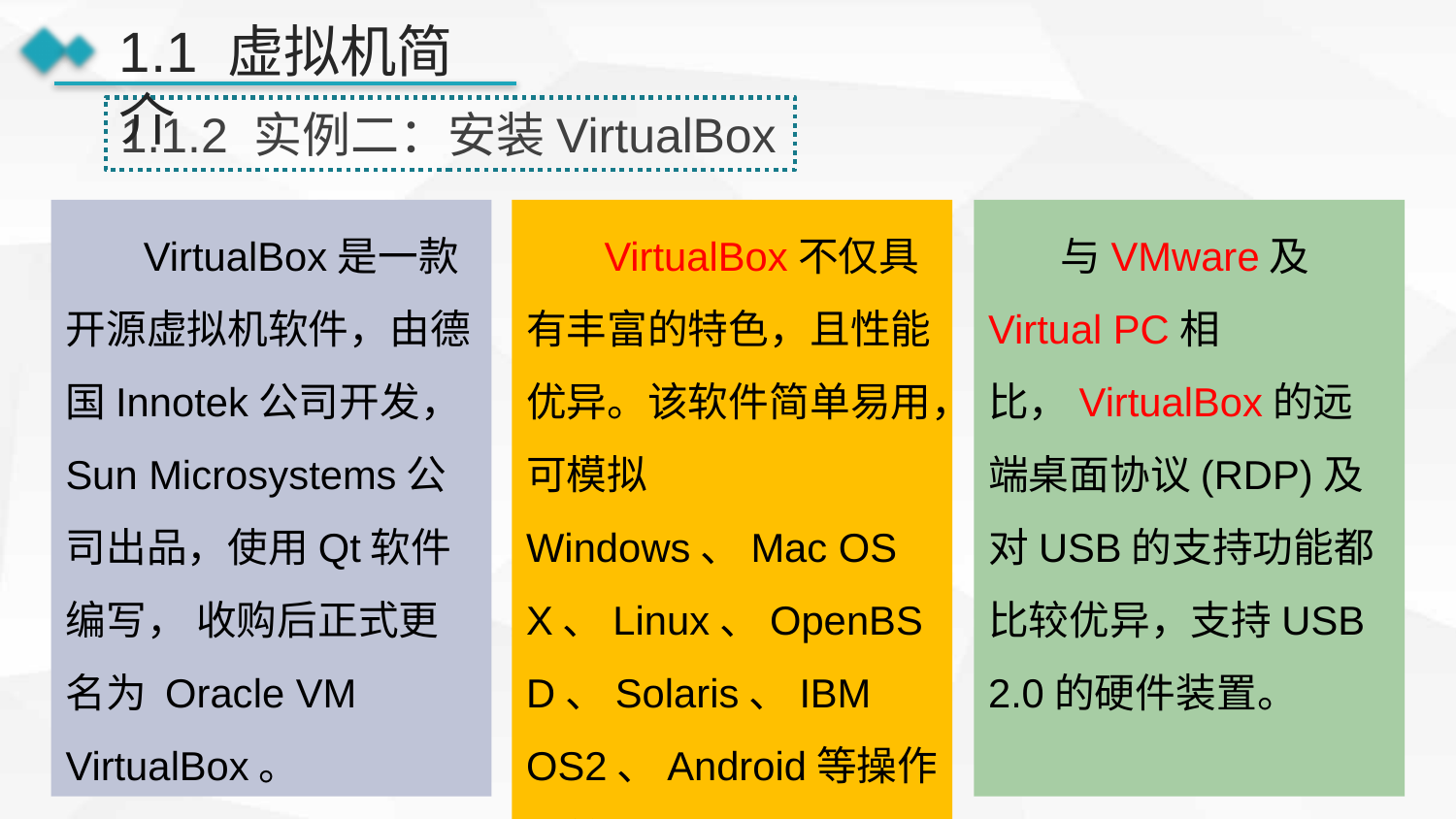

1.1 虚拟机简介

1.1.2 实例二：安装VirtualBox
       VirtualBox是一款开源虚拟机软件，由德国Innotek公司开发， Sun Microsystems公司出品，使用Qt软件编写， 收购后正式更名为 Oracle VM VirtualBox。
       VirtualBox不仅具有丰富的特色，且性能优异。该软件简单易用，可模拟Windows、Mac OS X、Linux、OpenBSD、Solaris、IBM OS2、Android等操作系统。
       与VMware及Virtual PC相比，VirtualBox的远端桌面协议(RDP)及对USB的支持功能都比较优异，支持USB 2.0的硬件装置。